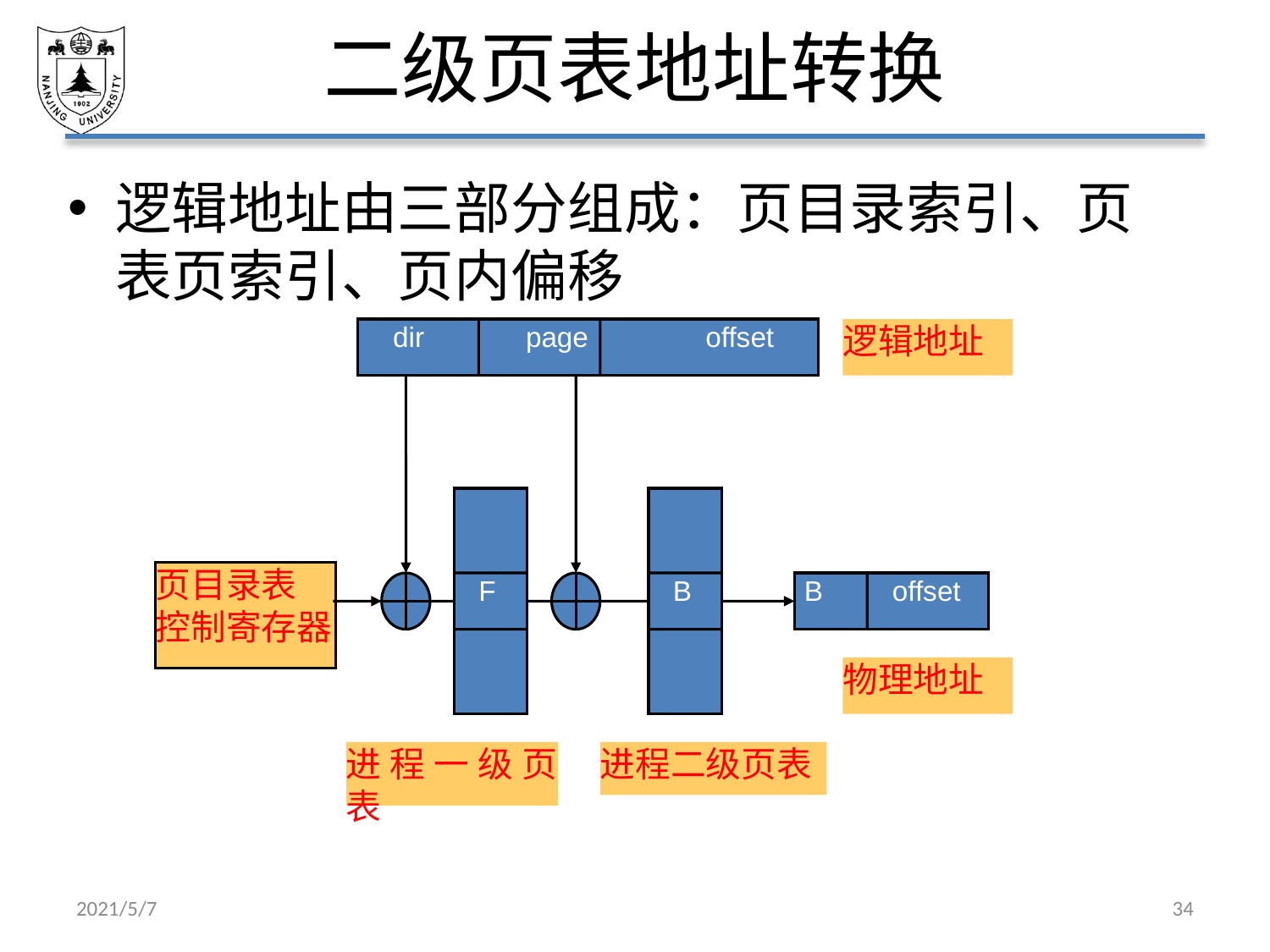

# 二级页表地址转换
逻辑地址由三部分组成：页目录索引、页表页索引、页内偏移
        dir             page               offset

逻辑地址

页目录表
控制寄存器

F

B
  B             offset

物理地址
进程一级页表
进程二级页表
2021/5/7
34